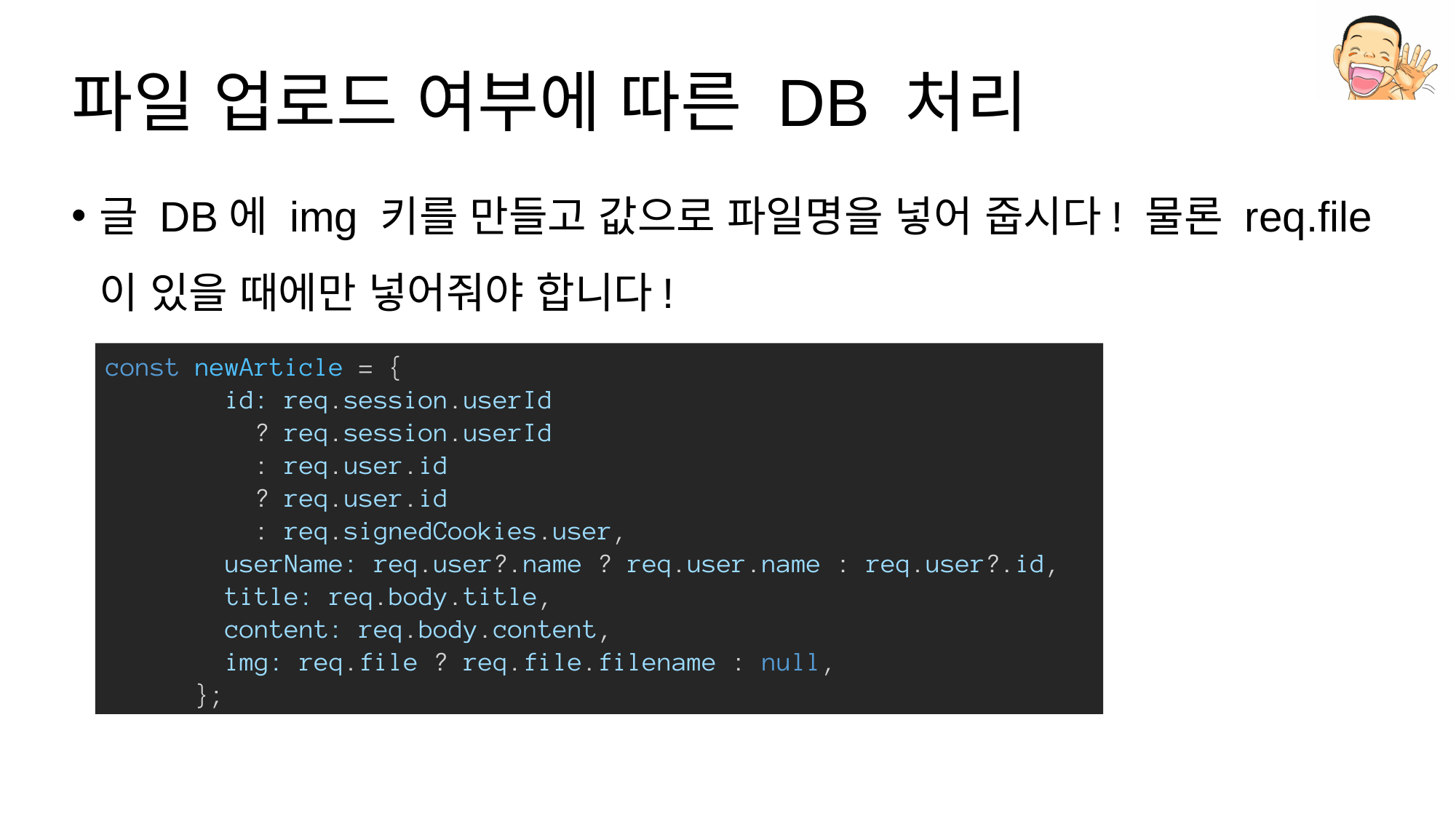

# 파일 업로드 여부에 따른 DB 처리
글 DB에 img 키를 만들고 값으로 파일명을 넣어 줍시다! 물론 req.file 이 있을 때에만 넣어줘야 합니다!
const newArticle = {
        id: req.session.userId
          ? req.session.userId
          : req.user.id
          ? req.user.id
          : req.signedCookies.user,
        userName: req.user?.name ? req.user.name : req.user?.id,
        title: req.body.title,
        content: req.body.content,
        img: req.file ? req.file.filename : null,
      };